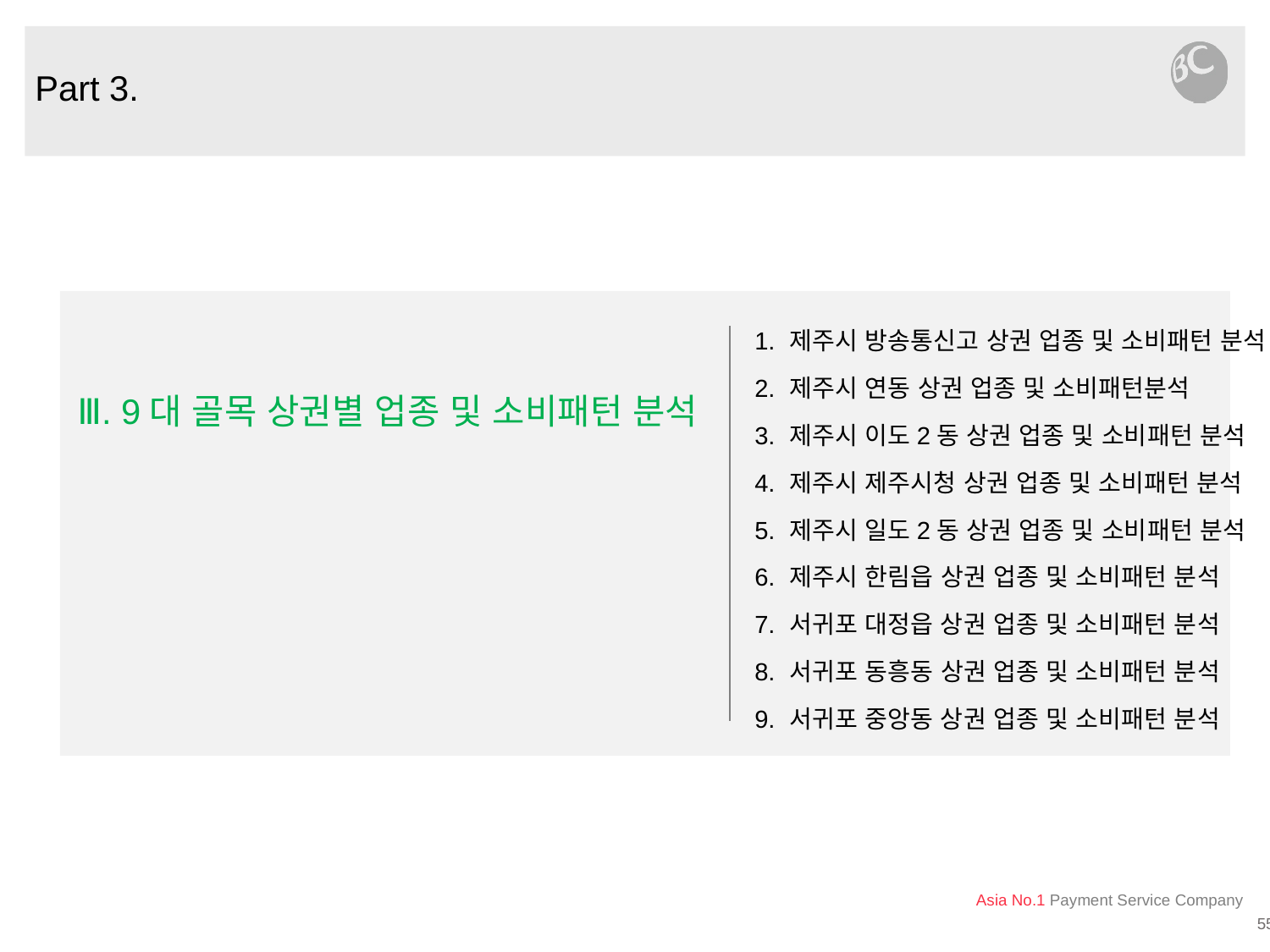

Part 3.

제주시 방송통신고 상권 업종 및 소비패턴 분석
제주시 연동 상권 업종 및 소비패턴분석
제주시 이도2동 상권 업종 및 소비패턴 분석
제주시 제주시청 상권 업종 및 소비패턴 분석
제주시 일도2동 상권 업종 및 소비패턴 분석
제주시 한림읍 상권 업종 및 소비패턴 분석
서귀포 대정읍 상권 업종 및 소비패턴 분석
서귀포 동흥동 상권 업종 및 소비패턴 분석
서귀포 중앙동 상권 업종 및 소비패턴 분석
Ⅲ. 9대 골목 상권별 업종 및 소비패턴 분석